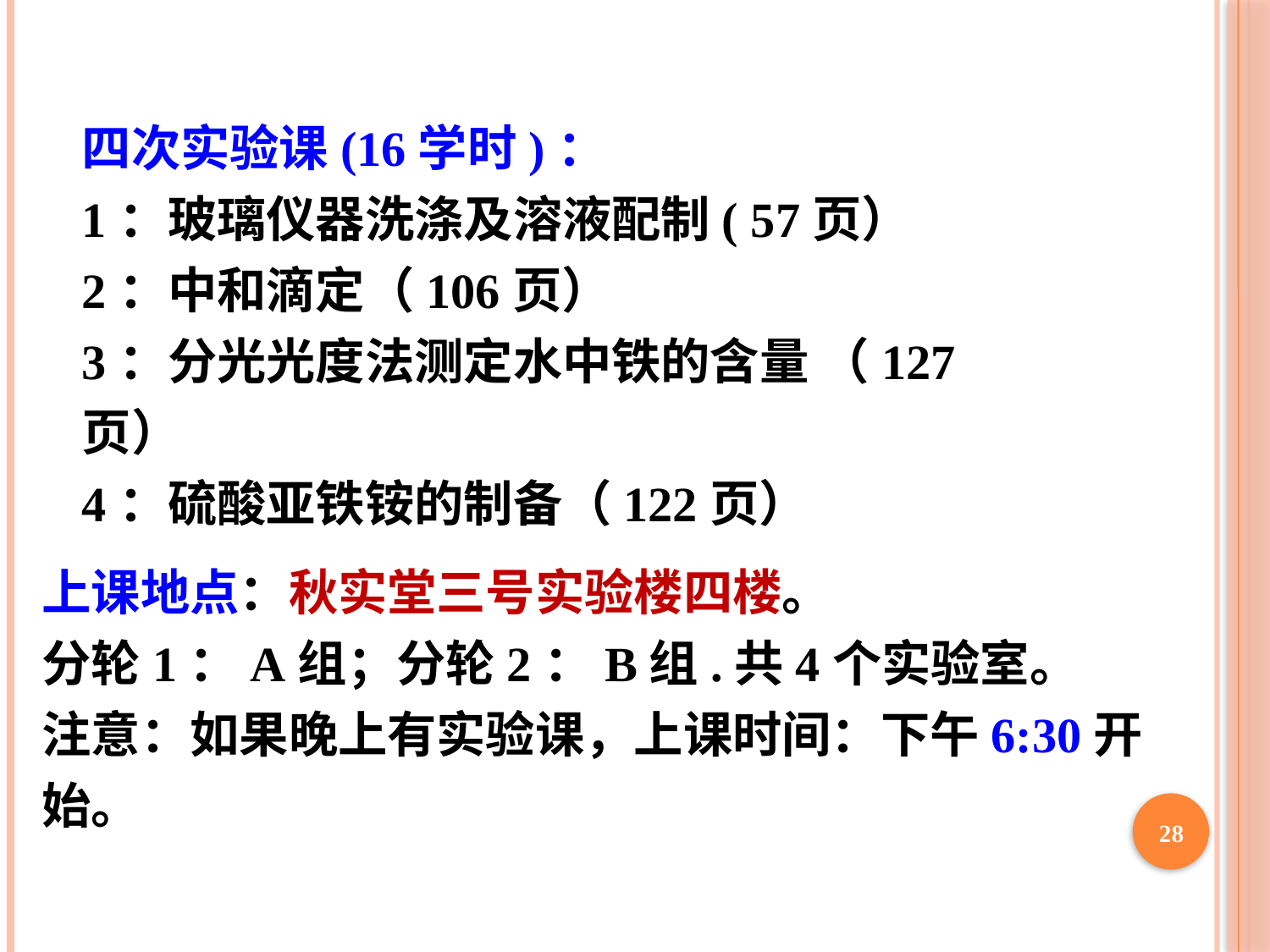

四次实验课(16学时)：
1：玻璃仪器洗涤及溶液配制( 57页）
2：中和滴定（106页）
3：分光光度法测定水中铁的含量 （127页）
4：硫酸亚铁铵的制备（122页）
上课地点：秋实堂三号实验楼四楼。
分轮1：A组；分轮2：B组.共4个实验室。
注意：如果晚上有实验课，上课时间：下午6:30开始。
28
28